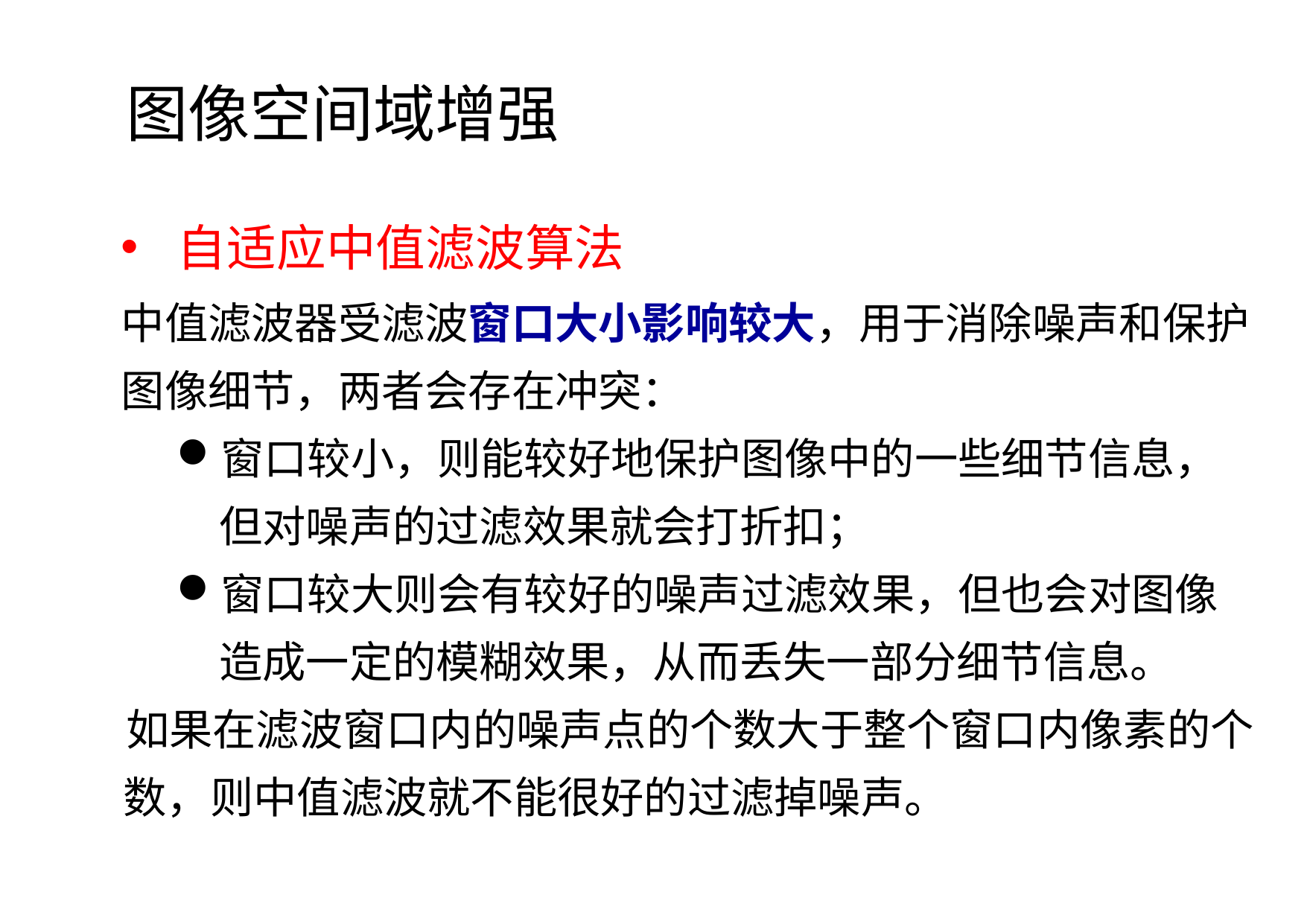

图像空间域增强
自适应中值滤波算法
中值滤波器受滤波窗口大小影响较大，用于消除噪声和保护图像细节，两者会存在冲突：
窗口较小，则能较好地保护图像中的一些细节信息，但对噪声的过滤效果就会打折扣；
窗口较大则会有较好的噪声过滤效果，但也会对图像造成一定的模糊效果，从而丢失一部分细节信息。
如果在滤波窗口内的噪声点的个数大于整个窗口内像素的个数，则中值滤波就不能很好的过滤掉噪声。